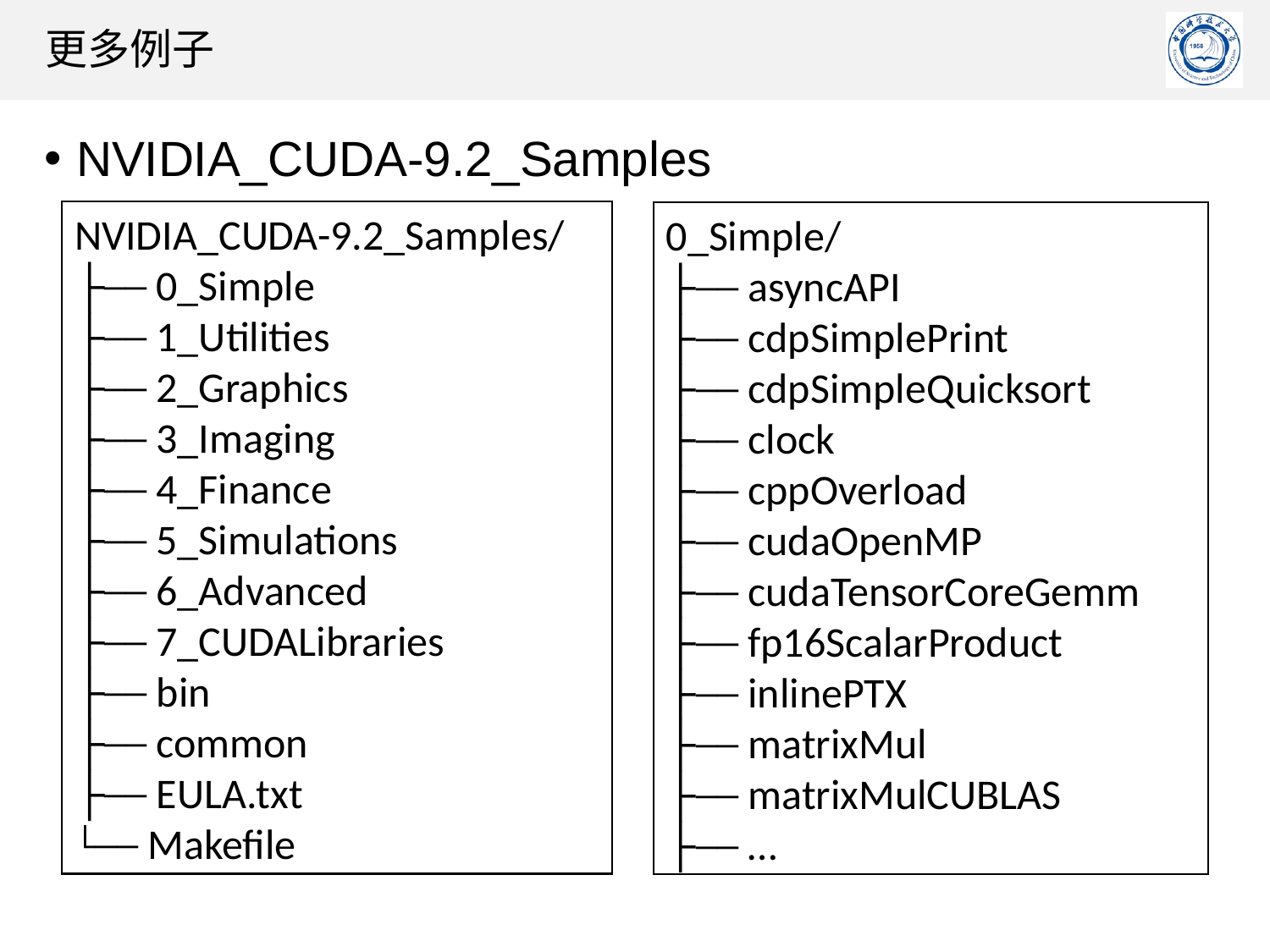

更多例子
NVIDIA_CUDA-9.2_Samples
NVIDIA_CUDA-9.2_Samples/
├── 0_Simple
├── 1_Utilities
├── 2_Graphics
├── 3_Imaging
├── 4_Finance
├── 5_Simulations
├── 6_Advanced
├── 7_CUDALibraries
├── bin
├── common
├── EULA.txt
└── Makefile
0_Simple/
├── asyncAPI
├── cdpSimplePrint
├── cdpSimpleQuicksort
├── clock
├── cppOverload
├── cudaOpenMP
├── cudaTensorCoreGemm
├── fp16ScalarProduct
├── inlinePTX
├── matrixMul
├── matrixMulCUBLAS
├── …